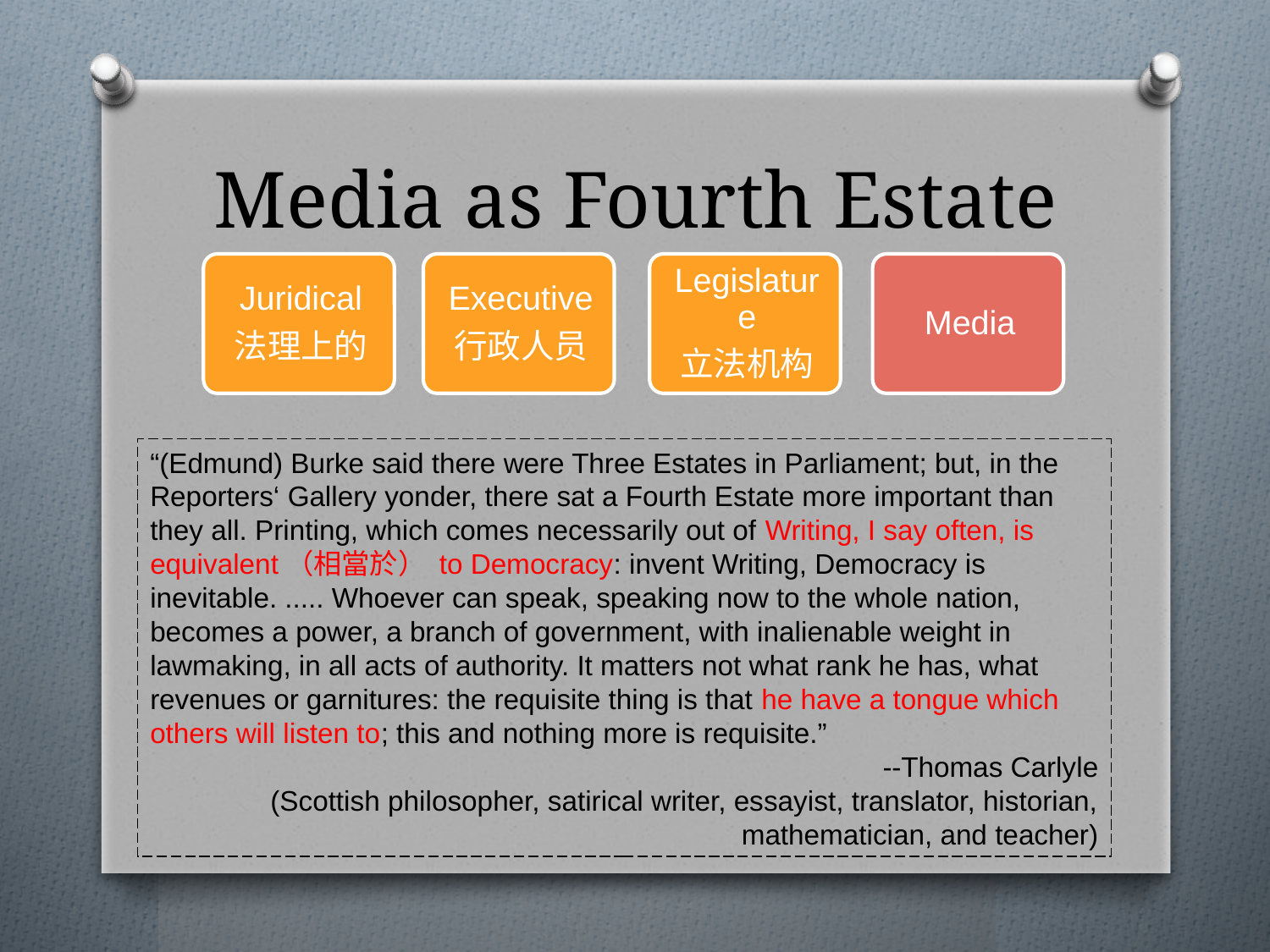

# Media as Fourth Estate
Juridical
法理上的
Executive
行政人员
Legislature
立法机构
Media
“(Edmund) Burke said there were Three Estates in Parliament; but, in the Reporters‘ Gallery yonder, there sat a Fourth Estate more important than they all. Printing, which comes necessarily out of Writing, I say often, is equivalent（相當於） to Democracy: invent Writing, Democracy is inevitable. ..... Whoever can speak, speaking now to the whole nation, becomes a power, a branch of government, with inalienable weight in lawmaking, in all acts of authority. It matters not what rank he has, what revenues or garnitures: the requisite thing is that he have a tongue which others will listen to; this and nothing more is requisite.”
--Thomas Carlyle
(Scottish philosopher, satirical writer, essayist, translator, historian, mathematician, and teacher)